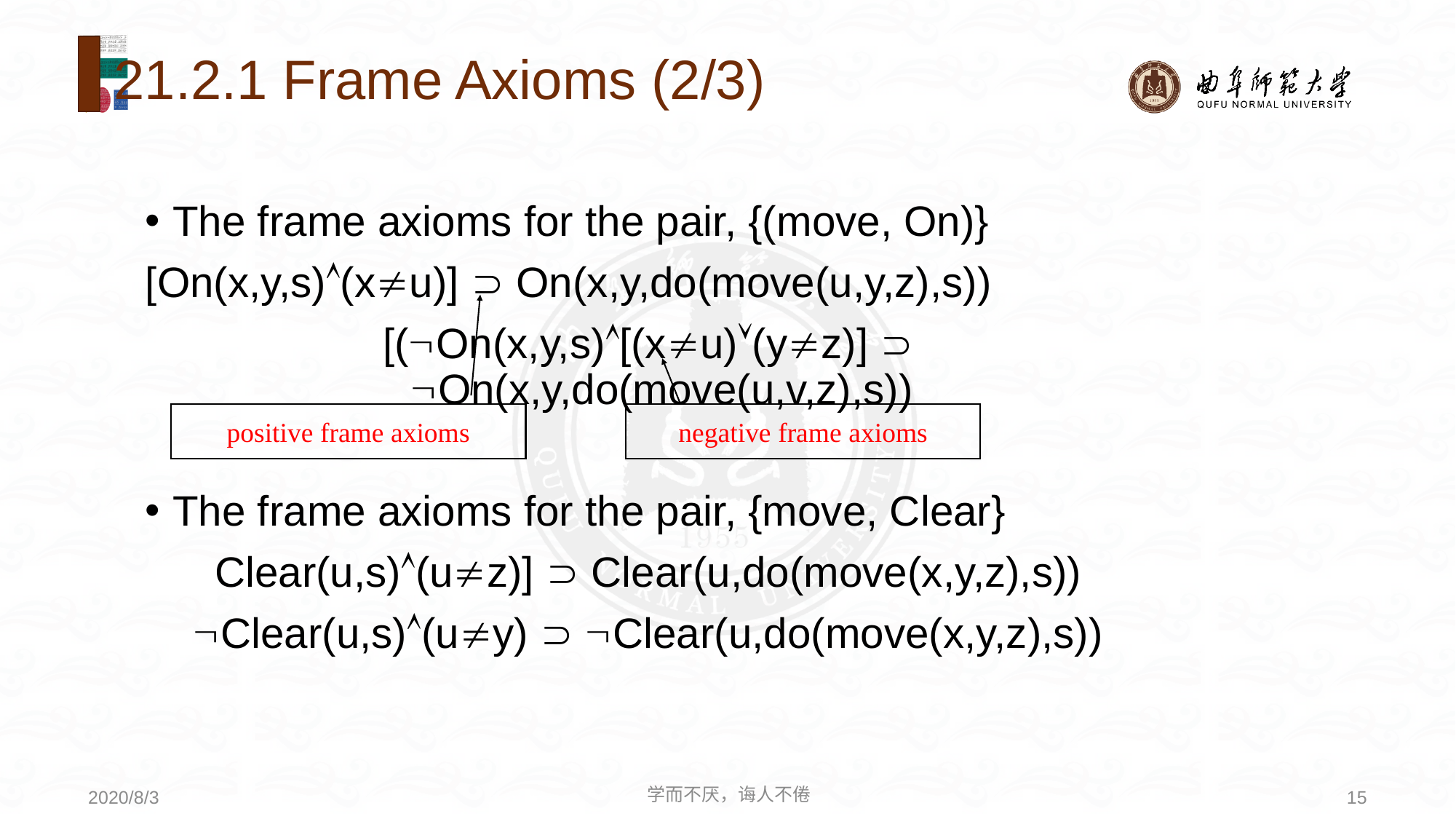

# 21.2.1 Frame Axioms (2/3)
The frame axioms for the pair, {(move, On)}
[On(x,y,s)∧(x≠u)] ⊃ On(x,y,do(move(u,y,z),s))
[(¬On(x,y,s)∧[(x≠u)∨(y≠z)] ⊃ ¬On(x,y,do(move(u,v,z),s))

The frame axioms for the pair, {move, Clear}
Clear(u,s)∧(u≠z)] ⊃ Clear(u,do(move(x,y,z),s))
¬Clear(u,s)∧(u≠y) ⊃ ¬Clear(u,do(move(x,y,z),s))

positive frame axioms
negative frame axioms
学而不厌，诲人不倦
15
2020/8/3